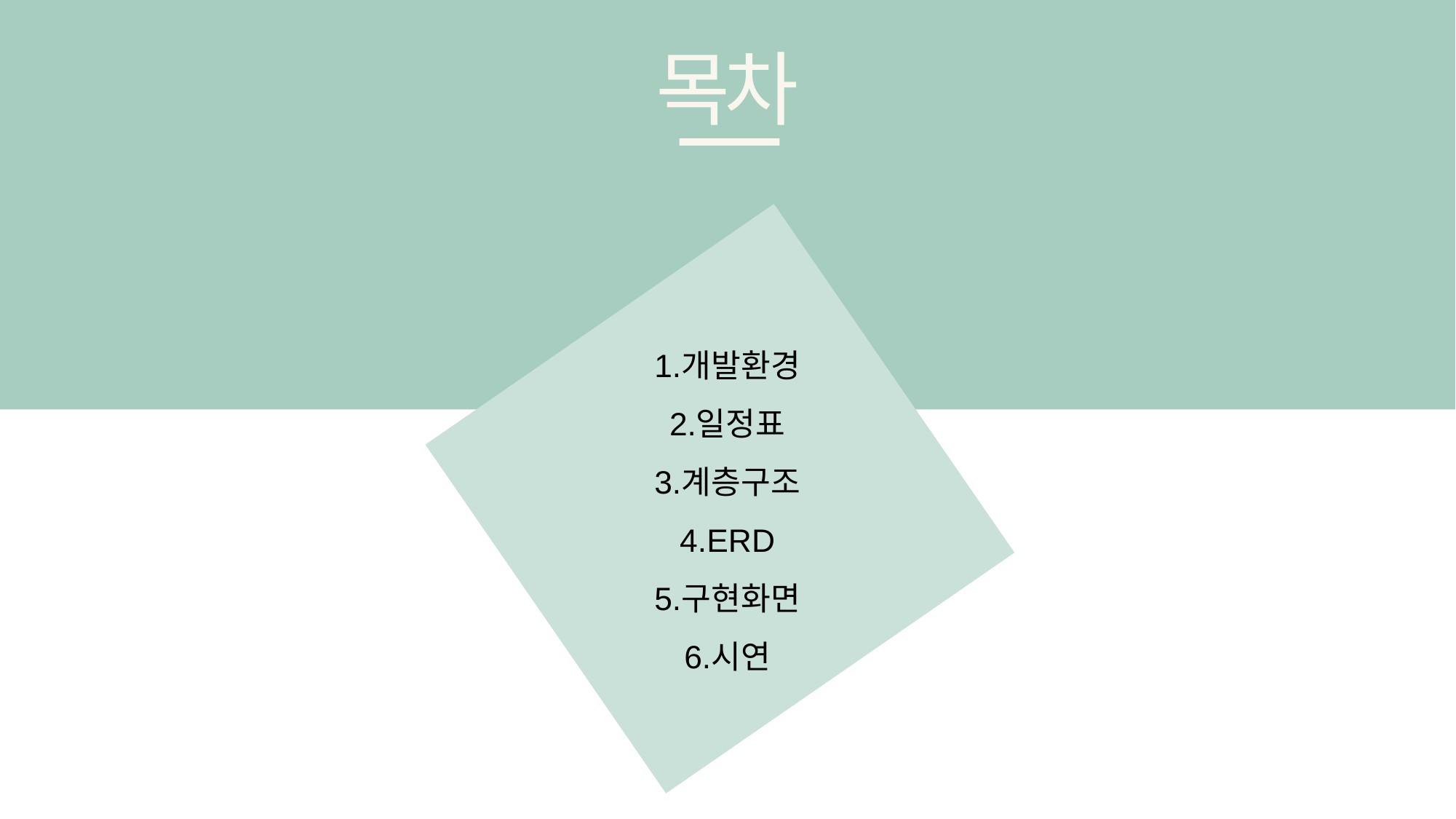

목차

개발환경
일정표
계층구조
ERD
구현화면
시연